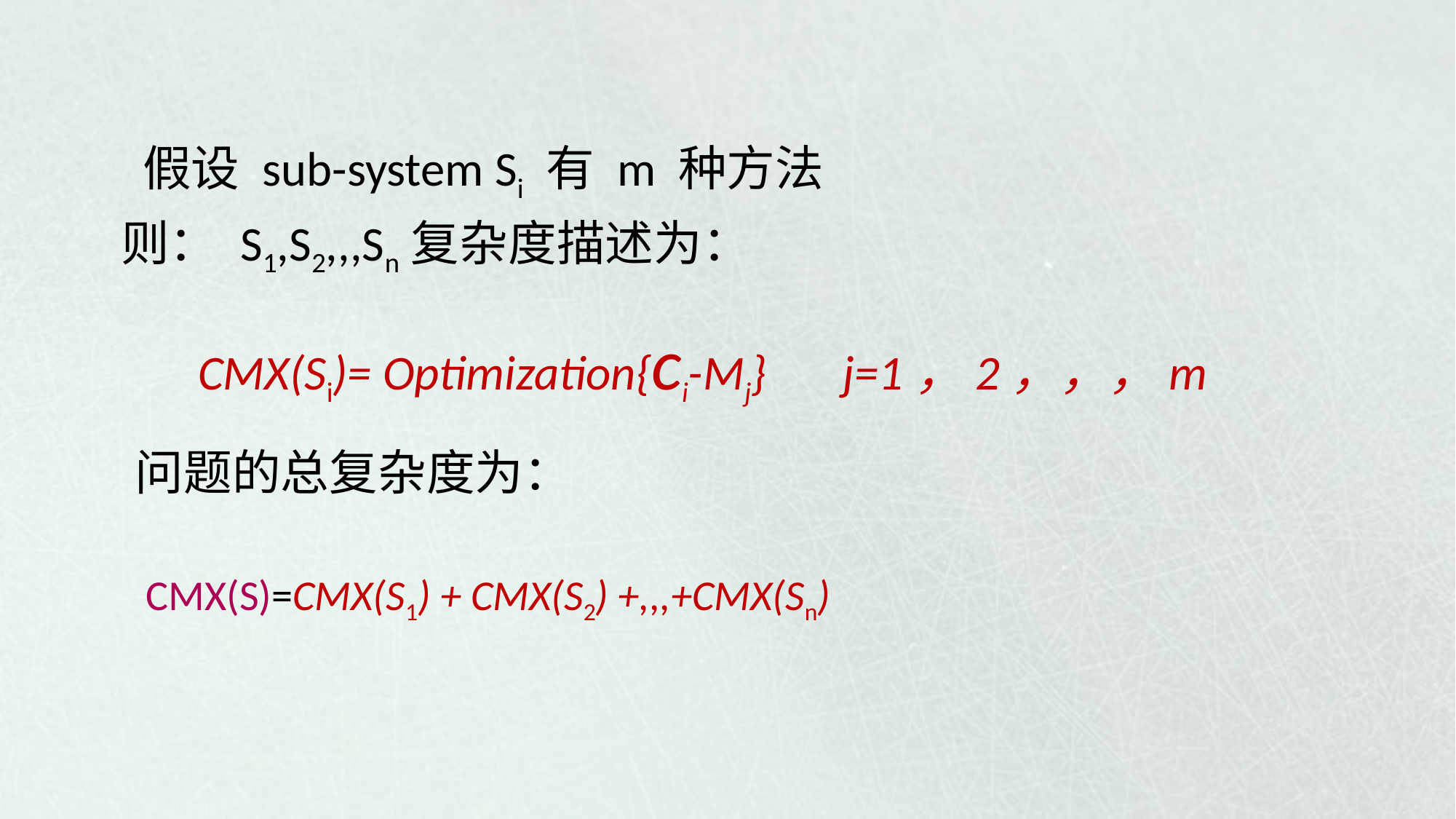

假设 sub-system Si 有 m 种方法
  则： S1,S2,,,Sn复杂度描述为：
                CMX(Si)= Optimization{ci-Mj}       j=1，2，，，m
问题的总复杂度为：
    CMX(S)=CMX(S1) + CMX(S2) +,,,+CMX(Sn)